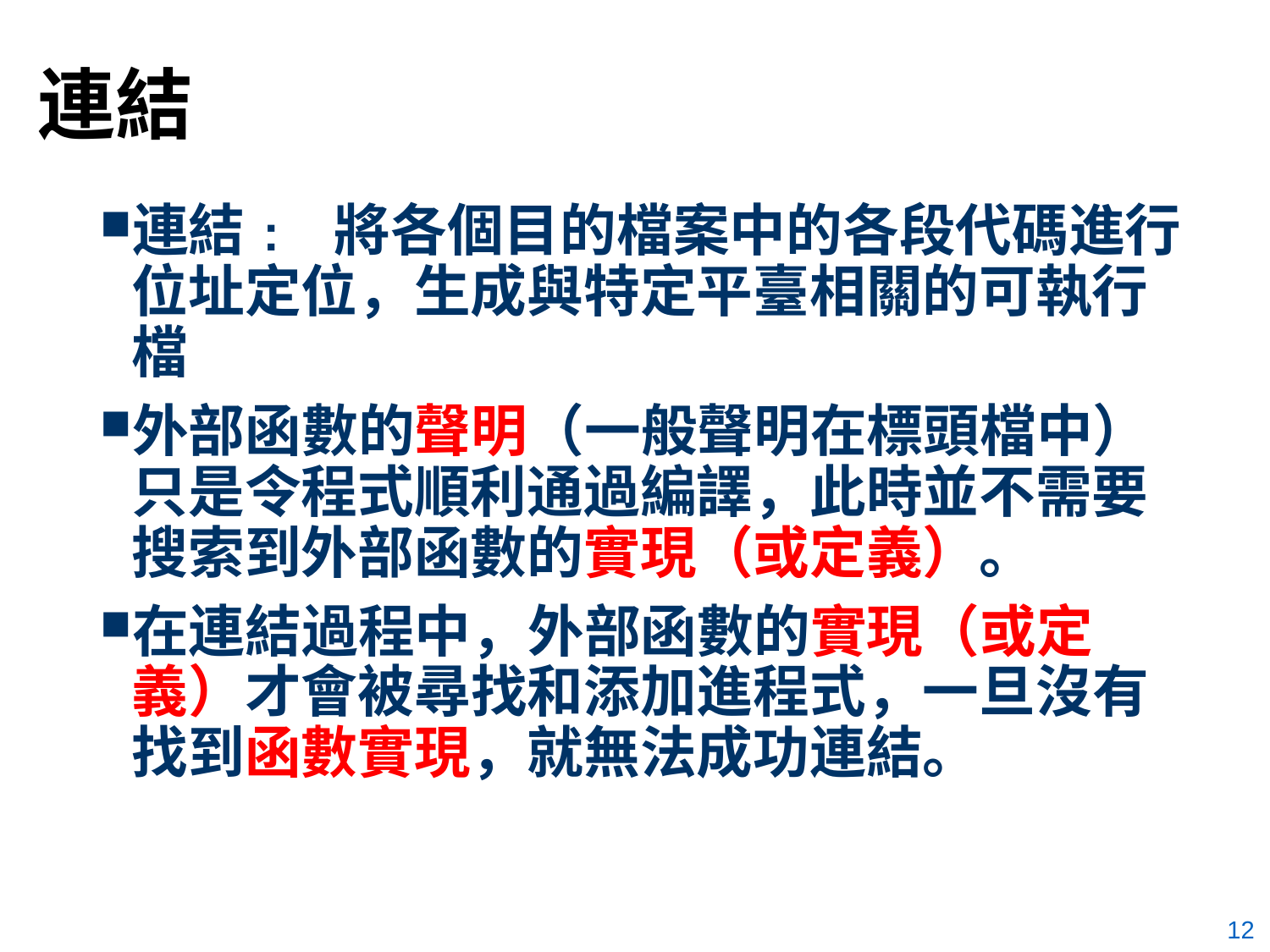

# 連結
連結: 將各個目的檔案中的各段代碼進行位址定位，生成與特定平臺相關的可執行檔
外部函數的聲明（一般聲明在標頭檔中）只是令程式順利通過編譯，此時並不需要搜索到外部函數的實現（或定義）。
在連結過程中，外部函數的實現（或定義）才會被尋找和添加進程式，一旦沒有找到函數實現，就無法成功連結。

12